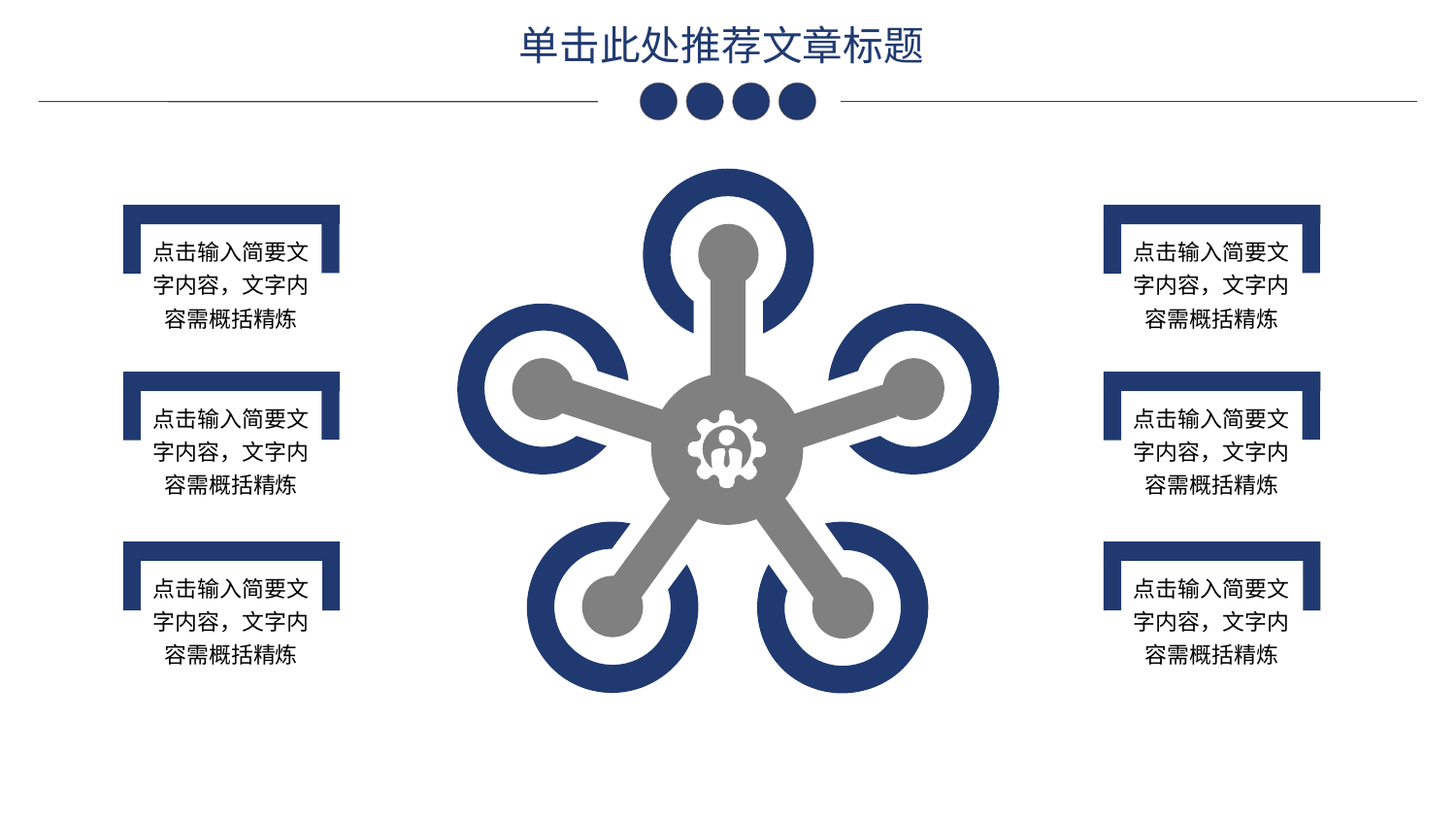

单击此处推荐文章标题

点击输入简要文字内容，文字内容需概括精炼
点击输入简要文字内容，文字内容需概括精炼

点击输入简要文字内容，文字内容需概括精炼
点击输入简要文字内容，文字内容需概括精炼

点击输入简要文字内容，文字内容需概括精炼
点击输入简要文字内容，文字内容需概括精炼